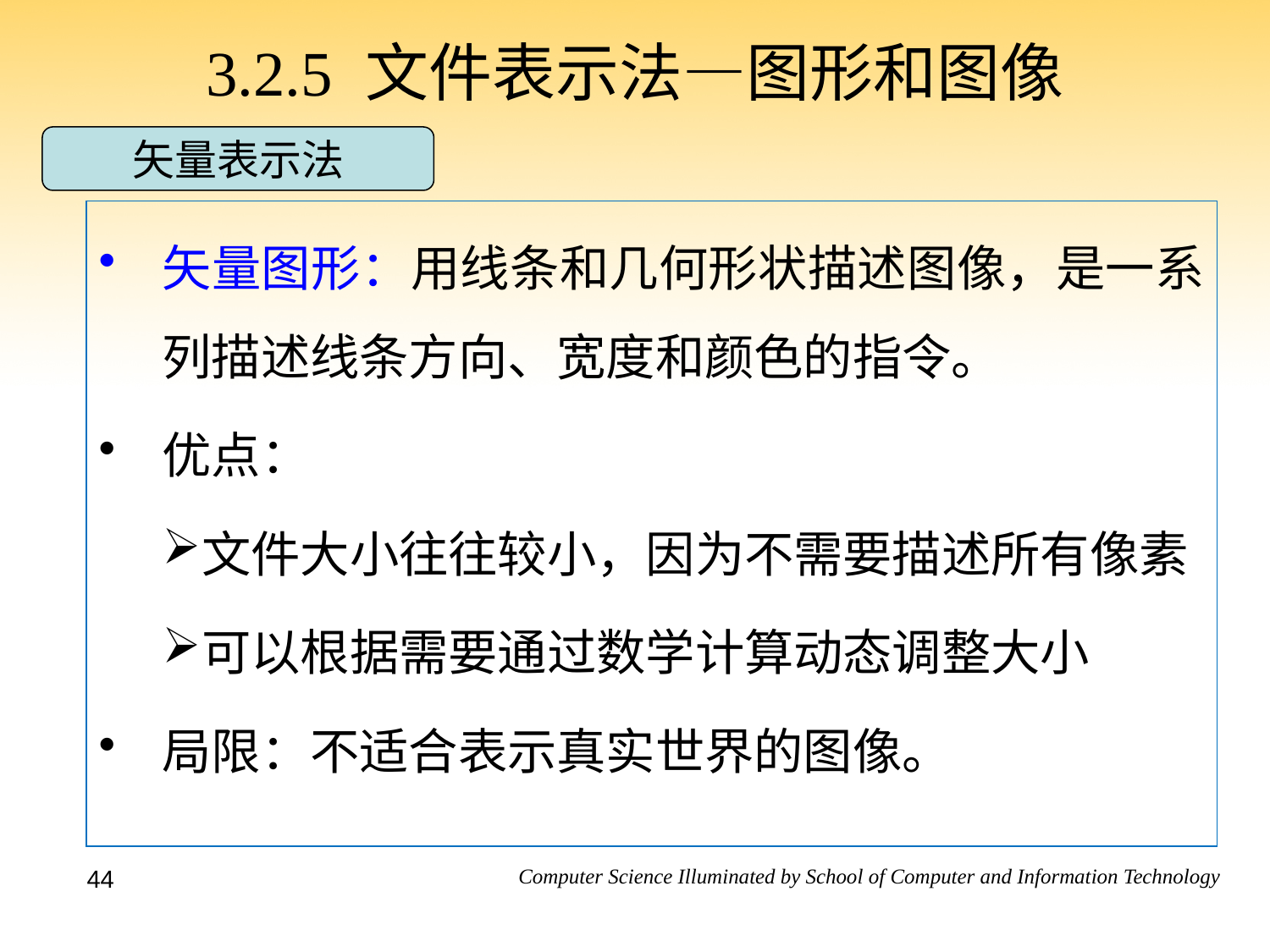

3.2.5 文件表示法—图形和图像
矢量表示法
矢量图形：用线条和几何形状描述图像，是一系列描述线条方向、宽度和颜色的指令。
优点：
文件大小往往较小，因为不需要描述所有像素
可以根据需要通过数学计算动态调整大小
局限：不适合表示真实世界的图像。

44